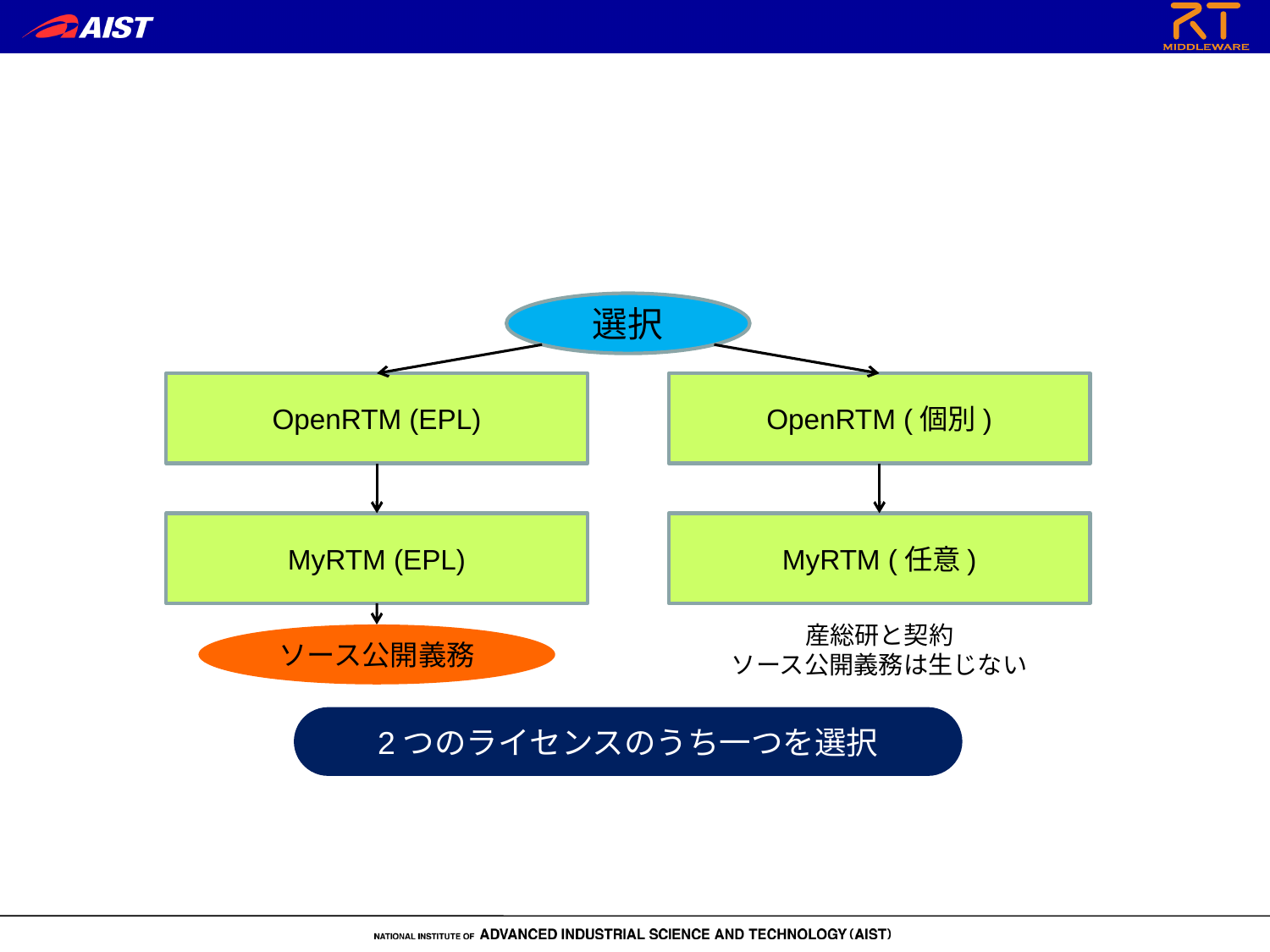

選択
OpenRTM (EPL)
OpenRTM (個別)
MyRTM (EPL)
MyRTM (任意)
産総研と契約
ソース公開義務は生じない
ソース公開義務
2つのライセンスのうち一つを選択